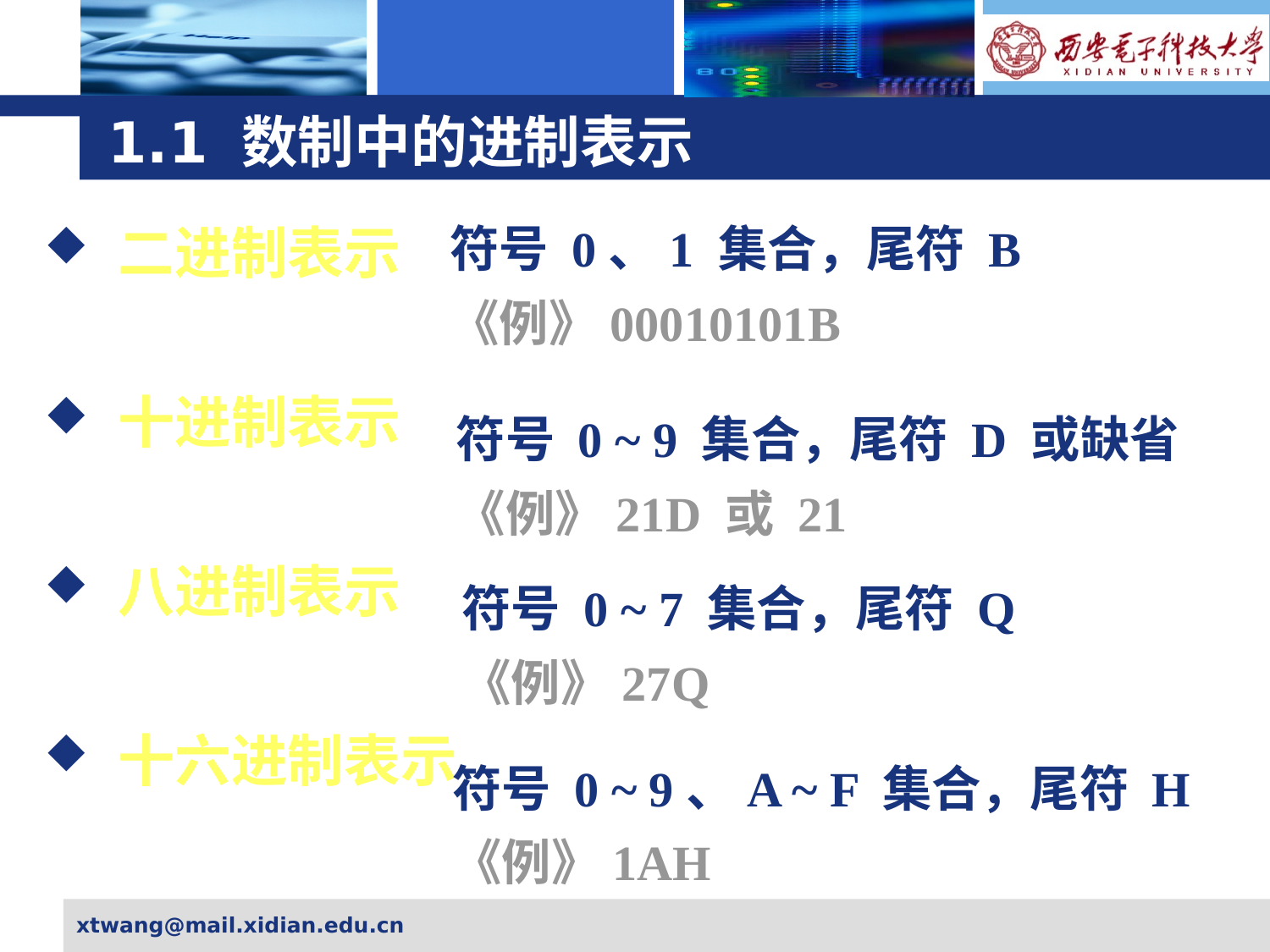

# 1.1 数制中的进制表示
二进制表示

十进制表示

八进制表示

十六进制表示
符号 0、1 集合，尾符 B
《例》00010101B
符号 0 ~ 9 集合，尾符 D 或缺省
《例》21D 或 21
符号 0 ~ 7 集合，尾符 Q
《例》27Q
符号 0 ~ 9、A ~ F 集合，尾符 H
《例》1AH
xtwang@mail.xidian.edu.cn